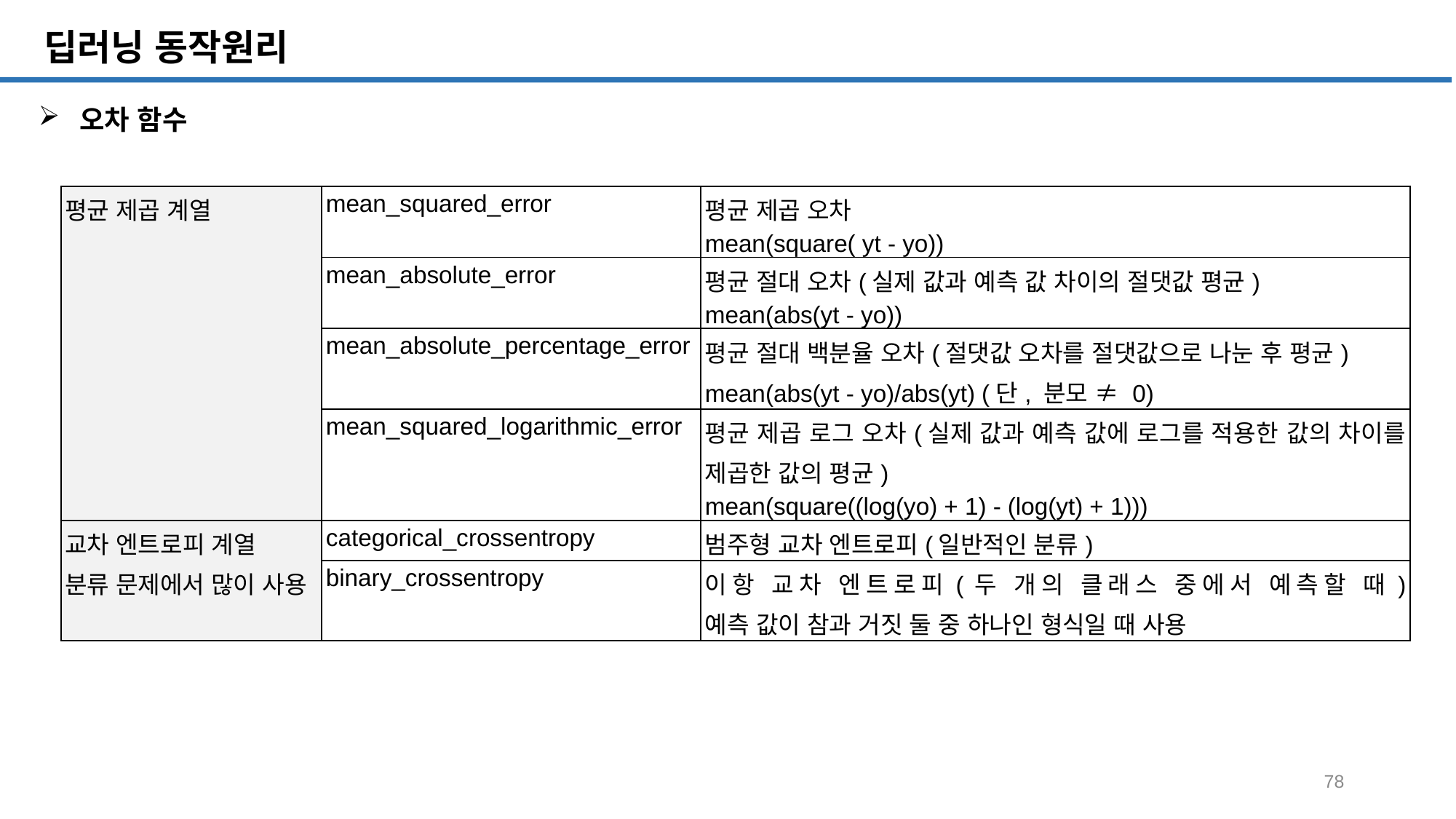

SQL 튜닝 개요
# 딥러닝 동작원리

오차 함수
| 평균 제곱 계열 | mean\_squared\_error | 평균 제곱 오차 mean(square( yt - yo)) |
| --- | --- | --- |
|  | mean\_absolute\_error | 평균 절대 오차(실제 값과 예측 값 차이의 절댓값 평균) mean(abs(yt - yo)) |
|  | mean\_absolute\_percentage\_error | 평균 절대 백분율 오차(절댓값 오차를 절댓값으로 나눈 후 평균) mean(abs(yt - yo)/abs(yt) (단, 분모 ≠ 0) |
|  | mean\_squared\_logarithmic\_error | 평균 제곱 로그 오차(실제 값과 예측 값에 로그를 적용한 값의 차이를 제곱한 값의 평균) mean(square((log(yo) + 1) - (log(yt) + 1))) |
| 교차 엔트로피 계열 분류 문제에서 많이 사용 | categorical\_crossentropy | 범주형 교차 엔트로피(일반적인 분류) |
|  | binary\_crossentropy | 이항 교차 엔트로피(두 개의 클래스 중에서 예측할 때) 예측 값이 참과 거짓 둘 중 하나인 형식일 때 사용 |
78